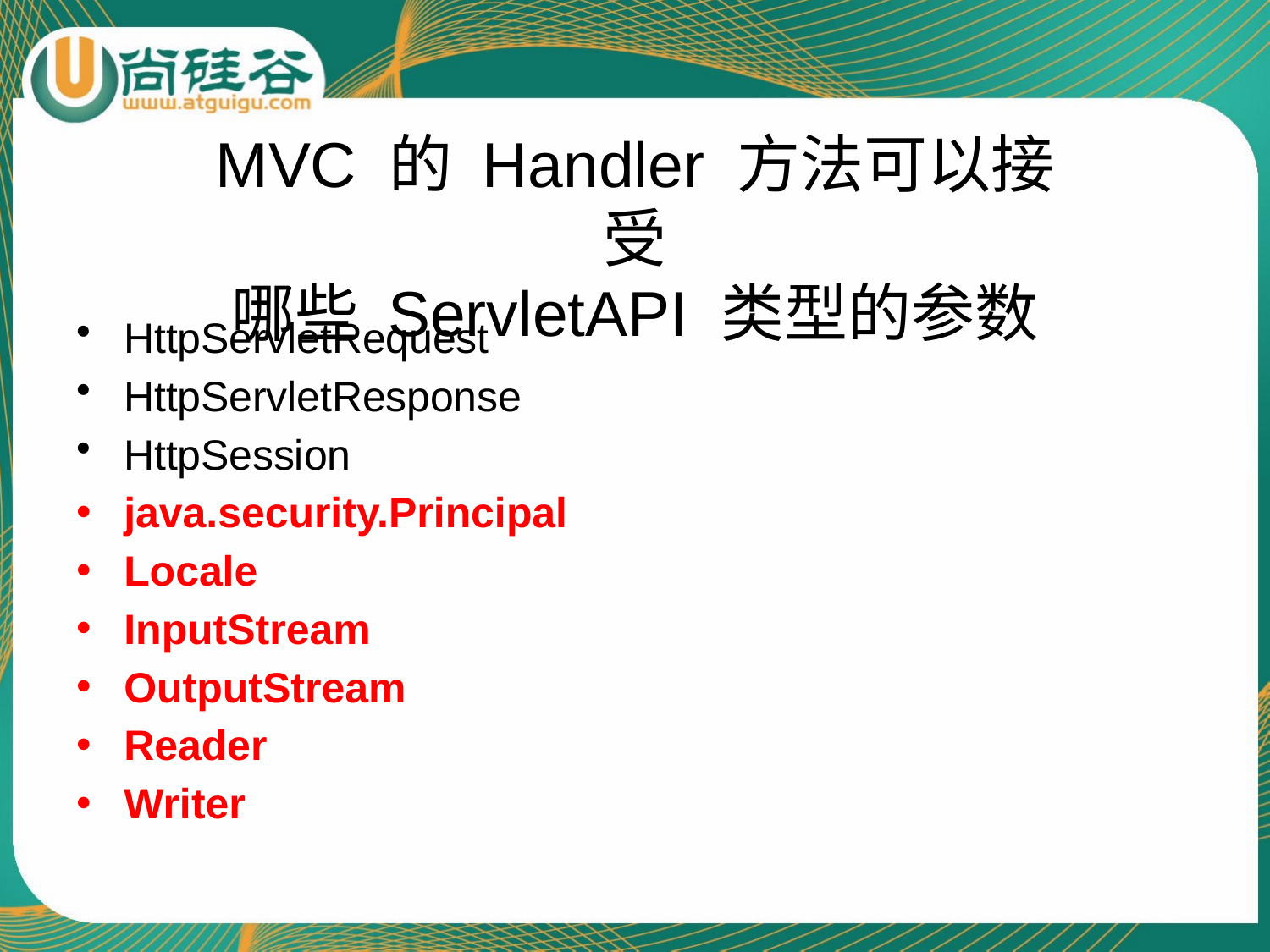

# MVC 的 Handler 方法可以接受
哪些 ServletAPI 类型的参数
HttpServletRequest
HttpServletResponse
HttpSession
java.security.Principal
Locale
InputStream
OutputStream
Reader
Writer